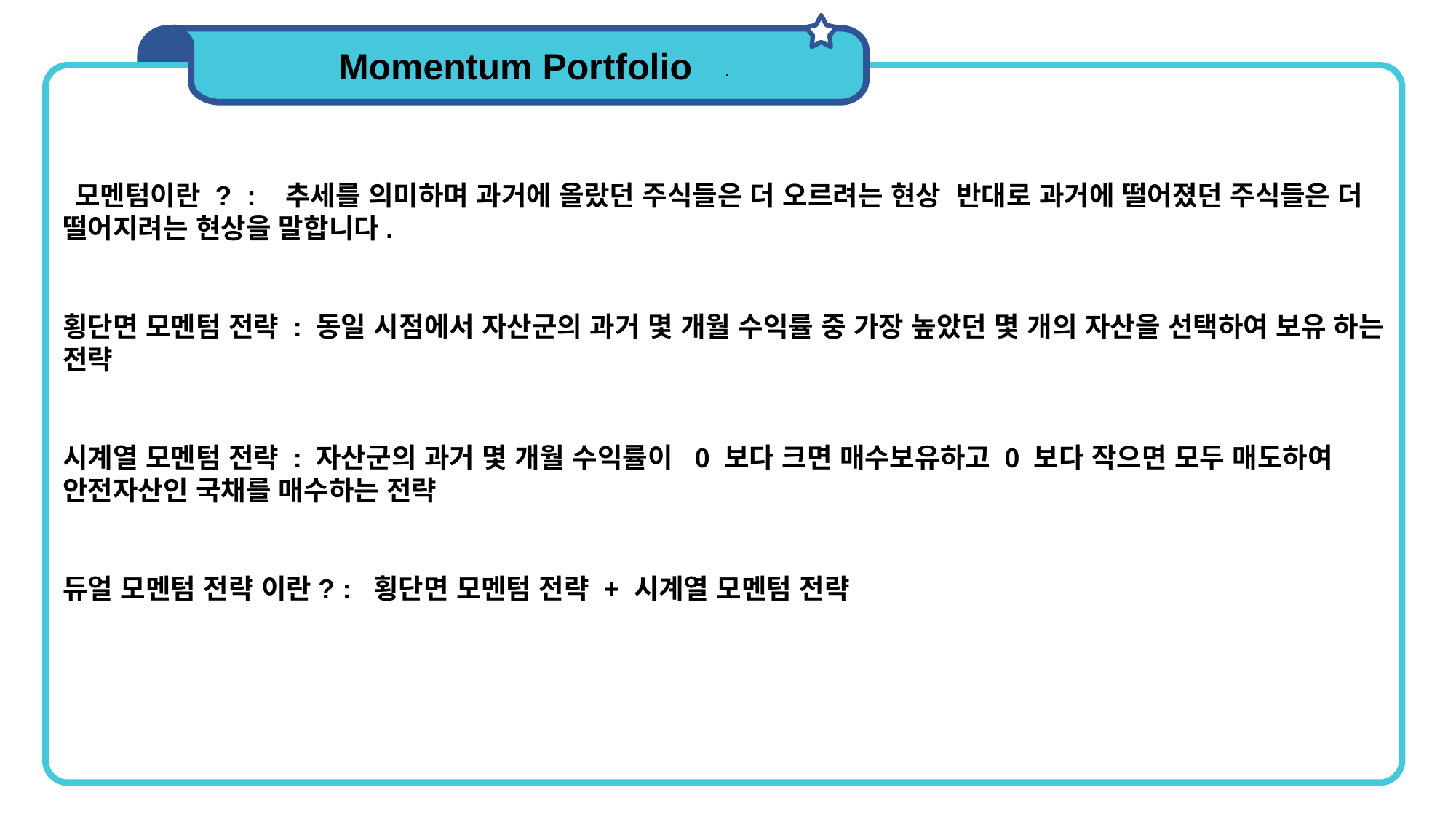

Momentum Portfolio
.
 모멘텀이란 ?  :   추세를 의미하며 과거에 올랐던 주식들은 더 오르려는 현상  반대로 과거에 떨어졌던 주식들은 더 떨어지려는 현상을 말합니다.

횡단면 모멘텀 전략 : 동일 시점에서 자산군의 과거 몇 개월 수익률 중 가장 높았던 몇 개의 자산을 선택하여 보유 하는 전략

시계열 모멘텀 전략 : 자산군의 과거 몇 개월 수익률이  0 보다 크면 매수보유하고 0 보다 작으면 모두 매도하여 안전자산인 국채를 매수하는 전략

듀얼 모멘텀 전략 이란? :  횡단면 모멘텀 전략 + 시계열 모멘텀 전략